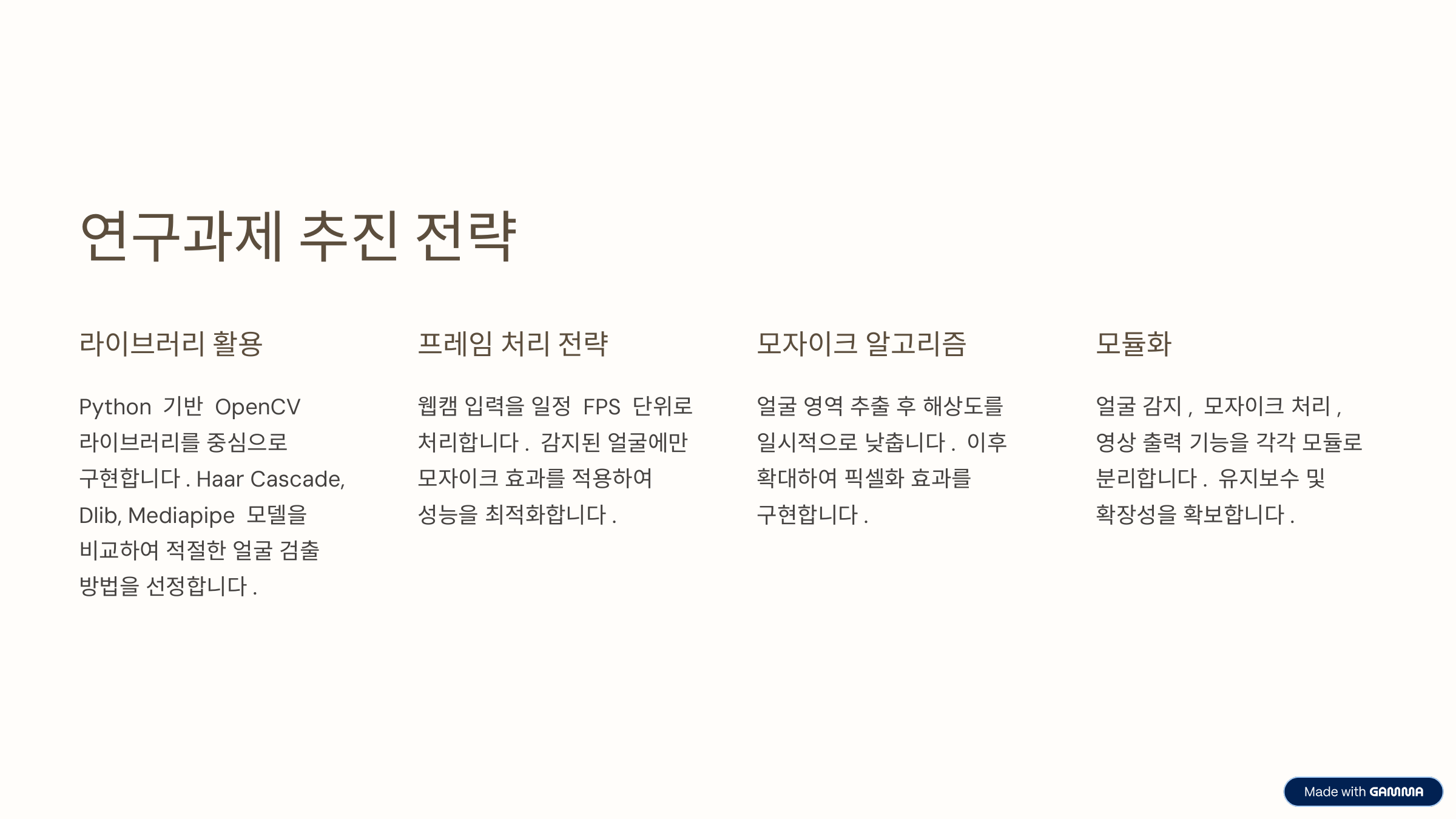

연구과제 추진 전략
라이브러리 활용
프레임 처리 전략
모자이크 알고리즘
모듈화
Python 기반 OpenCV 라이브러리를 중심으로 구현합니다. Haar Cascade, Dlib, Mediapipe 모델을 비교하여 적절한 얼굴 검출 방법을 선정합니다.
웹캠 입력을 일정 FPS 단위로 처리합니다. 감지된 얼굴에만 모자이크 효과를 적용하여 성능을 최적화합니다.
얼굴 영역 추출 후 해상도를 일시적으로 낮춥니다. 이후 확대하여 픽셀화 효과를 구현합니다.
얼굴 감지, 모자이크 처리, 영상 출력 기능을 각각 모듈로 분리합니다. 유지보수 및 확장성을 확보합니다.